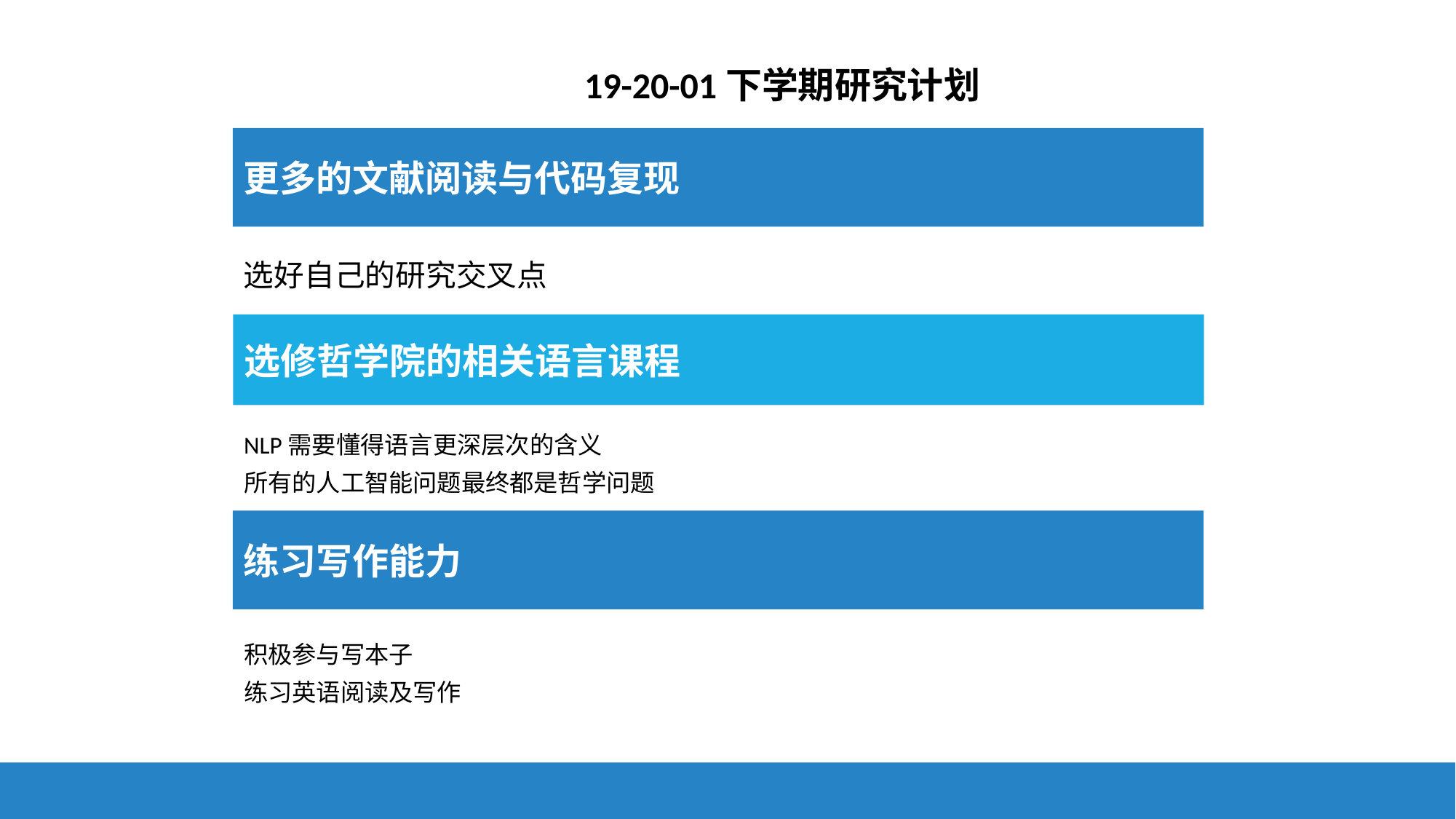

19-20-01下学期研究计划

更多的文献阅读与代码复现
选好自己的研究交叉点

选修哲学院的相关语言课程
NLP需要懂得语言更深层次的含义
所有的人工智能问题最终都是哲学问题
练习写作能力
积极参与写本子
练习英语阅读及写作